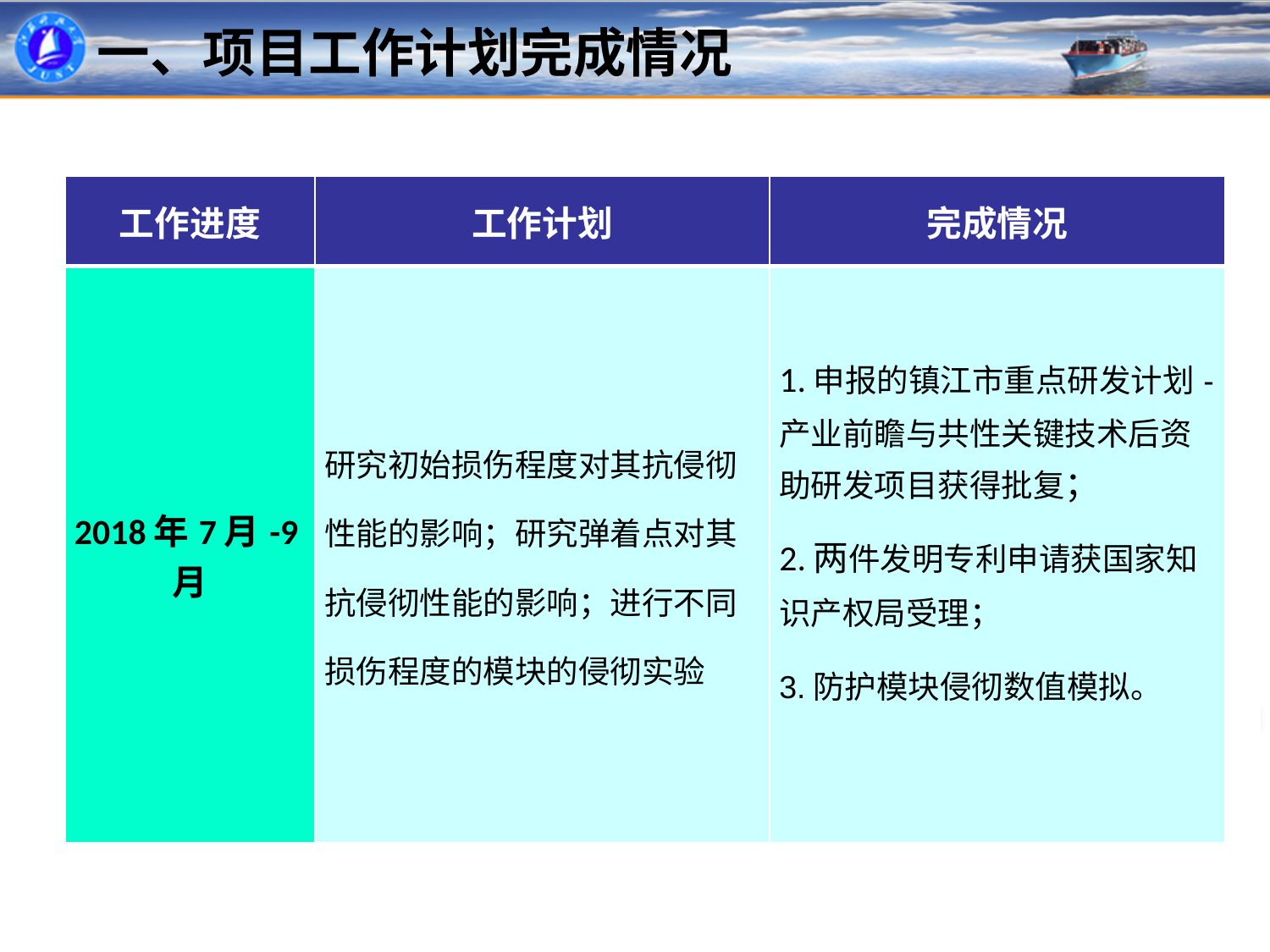

一、项目工作计划完成情况
| 工作进度 | 工作计划 | 完成情况 |
| --- | --- | --- |
| 2018年7月-9月 | 研究初始损伤程度对其抗侵彻性能的影响；研究弹着点对其抗侵彻性能的影响；进行不同损伤程度的模块的侵彻实验 | 1.申报的镇江市重点研发计划-产业前瞻与共性关键技术后资助研发项目获得批复； 2.两件发明专利申请获国家知识产权局受理； 3.防护模块侵彻数值模拟。 |